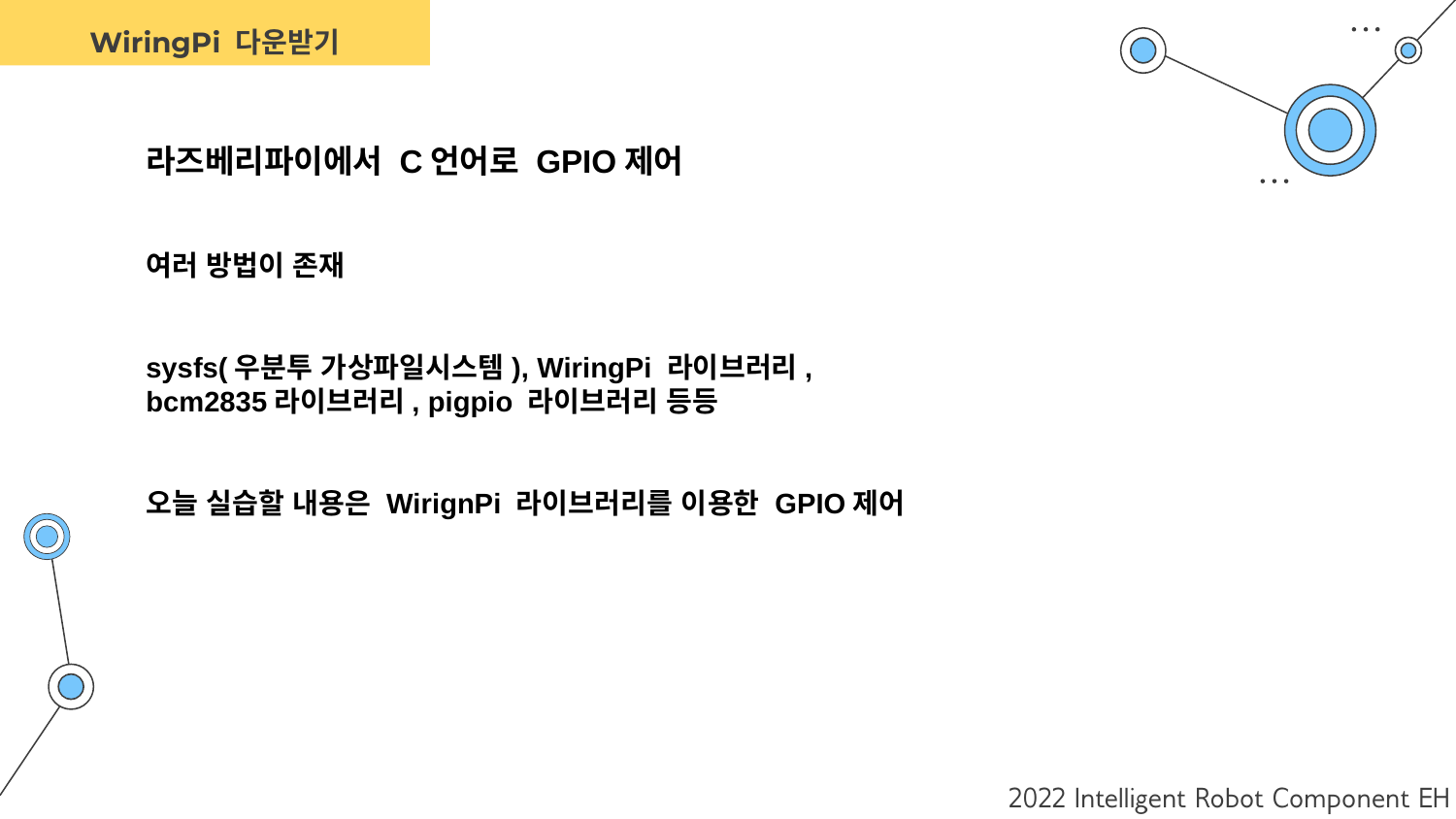

WiringPi 다운받기
라즈베리파이에서 C언어로 GPIO제어

여러 방법이 존재

sysfs(우분투 가상파일시스템), WiringPi 라이브러리,
bcm2835라이브러리, pigpio 라이브러리 등등

오늘 실습할 내용은 WirignPi 라이브러리를 이용한 GPIO제어

2022 Intelligent Robot Component EH